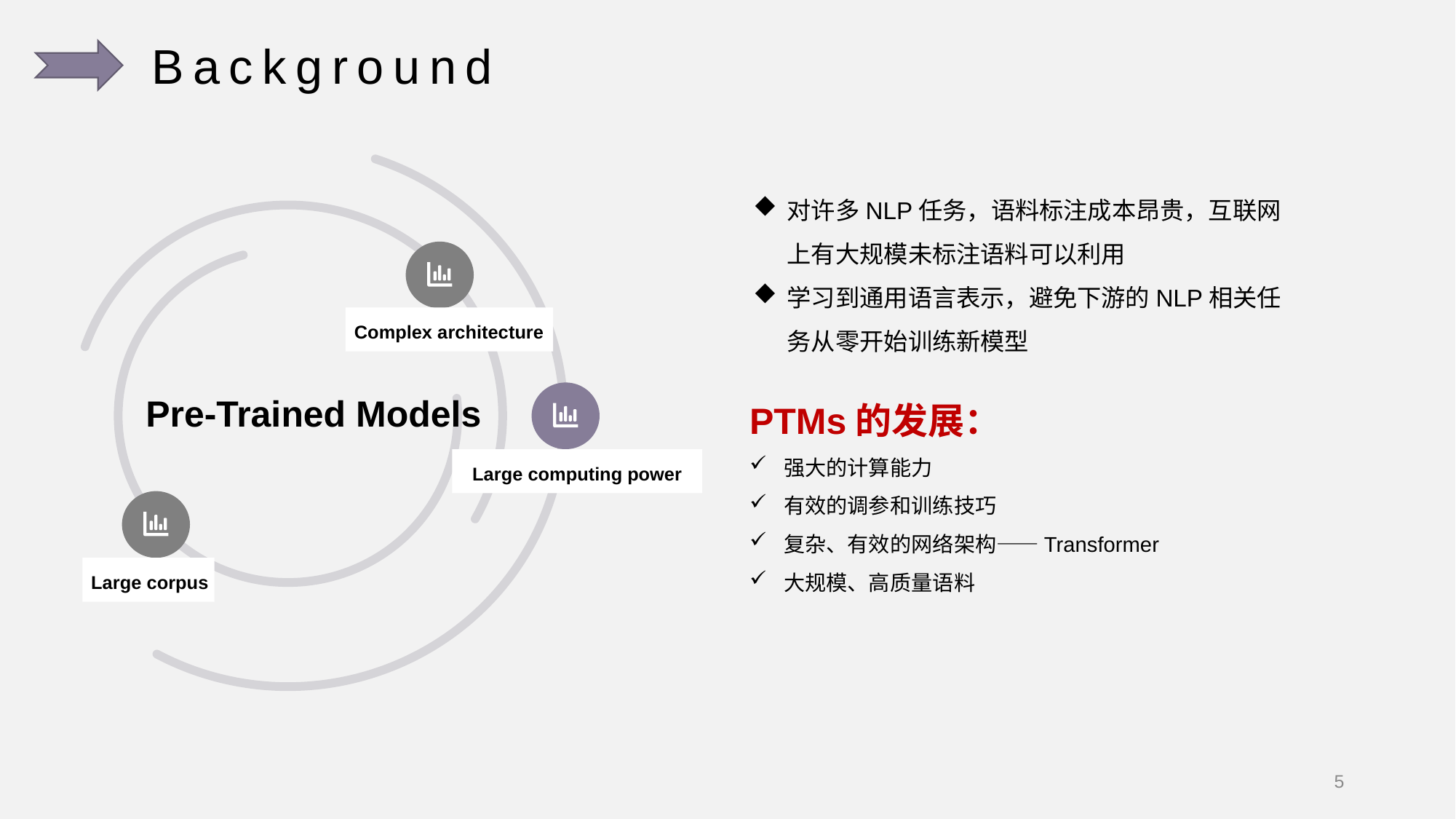

Background

Complex architecture

Large computing power

Large corpus
对许多NLP任务，语料标注成本昂贵，互联网上有大规模未标注语料可以利用
学习到通用语言表示，避免下游的NLP相关任务从零开始训练新模型
PTMs的发展：
强大的计算能力
有效的调参和训练技巧
复杂、有效的网络架构——Transformer
大规模、高质量语料
Pre-Trained Models
5